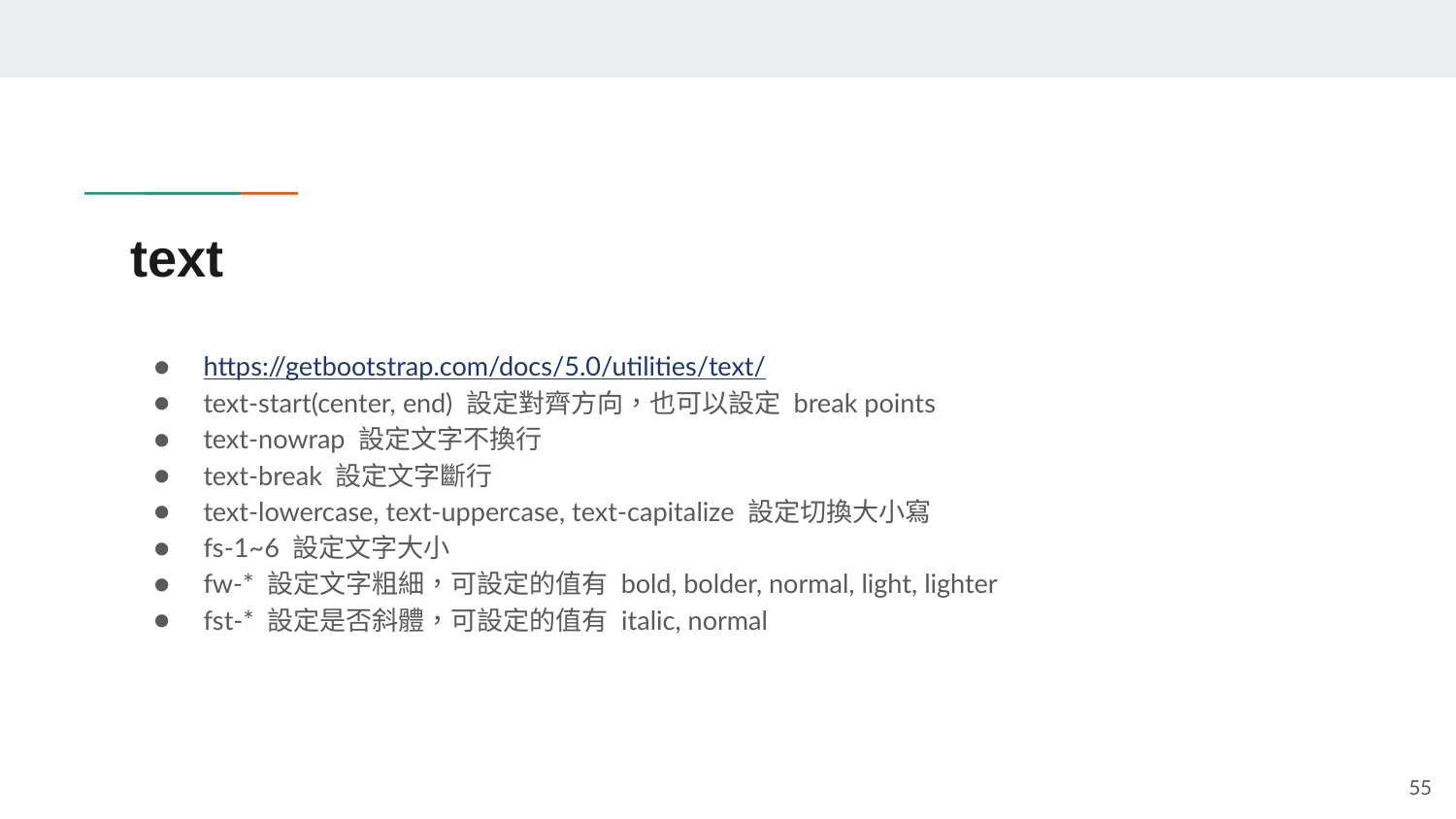

# text
https://getbootstrap.com/docs/5.0/utilities/text/
text-start(center, end) 設定對齊方向，也可以設定 break points
text-nowrap 設定文字不換行
text-break 設定文字斷行
text-lowercase, text-uppercase, text-capitalize 設定切換大小寫
fs-1~6 設定文字大小
fw-* 設定文字粗細，可設定的值有 bold, bolder, normal, light, lighter
fst-* 設定是否斜體，可設定的值有 italic, normal
55